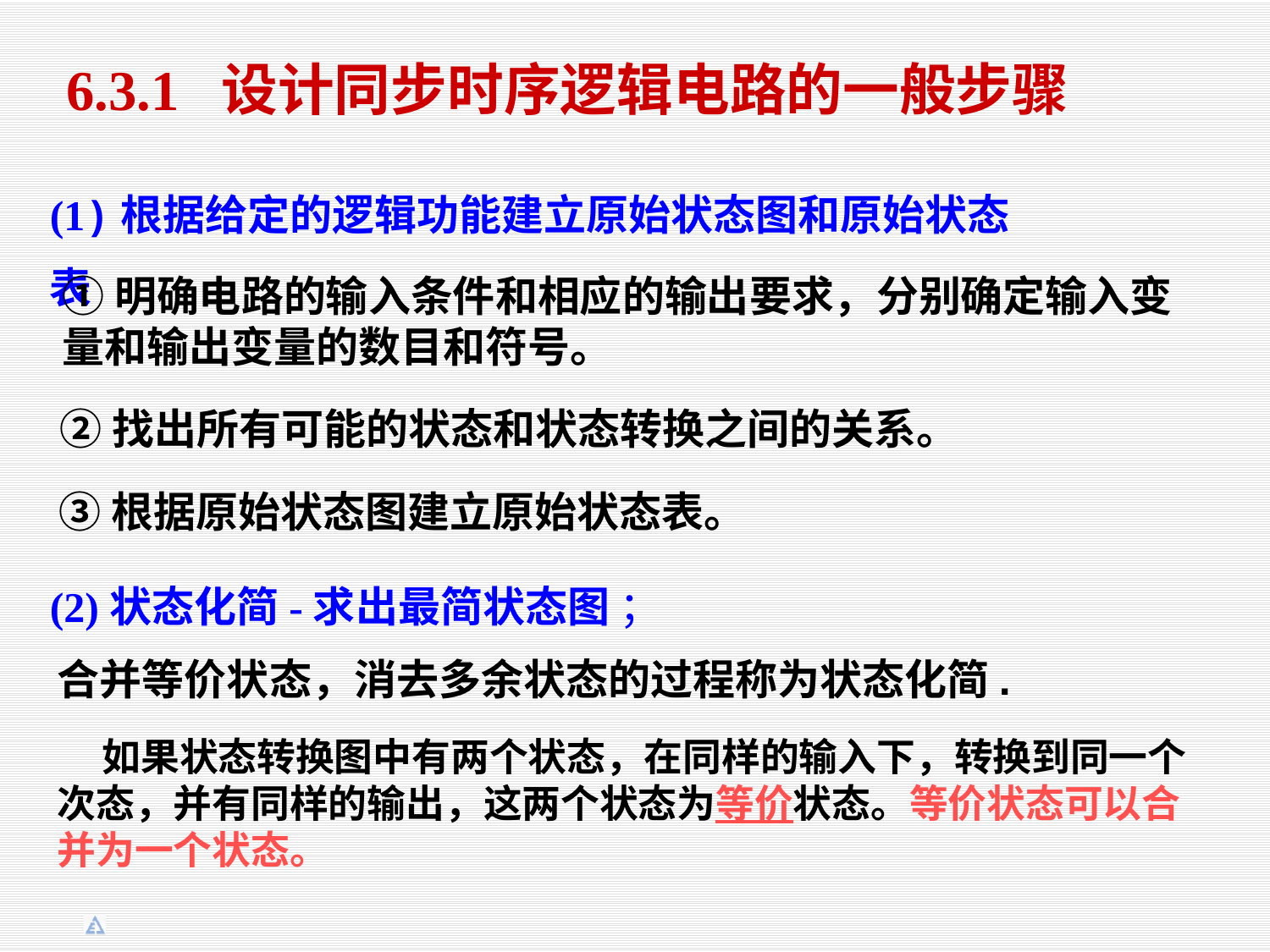

6.3.1  设计同步时序逻辑电路的一般步骤
(1)根据给定的逻辑功能建立原始状态图和原始状态表
①明确电路的输入条件和相应的输出要求，分别确定输入变量和输出变量的数目和符号。
②找出所有可能的状态和状态转换之间的关系。
③根据原始状态图建立原始状态表。
(2)状态化简-求出最简状态图 ；
合并等价状态，消去多余状态的过程称为状态化简.
    如果状态转换图中有两个状态，在同样的输入下，转换到同一个次态，并有同样的输出，这两个状态为等价状态。等价状态可以合并为一个状态。